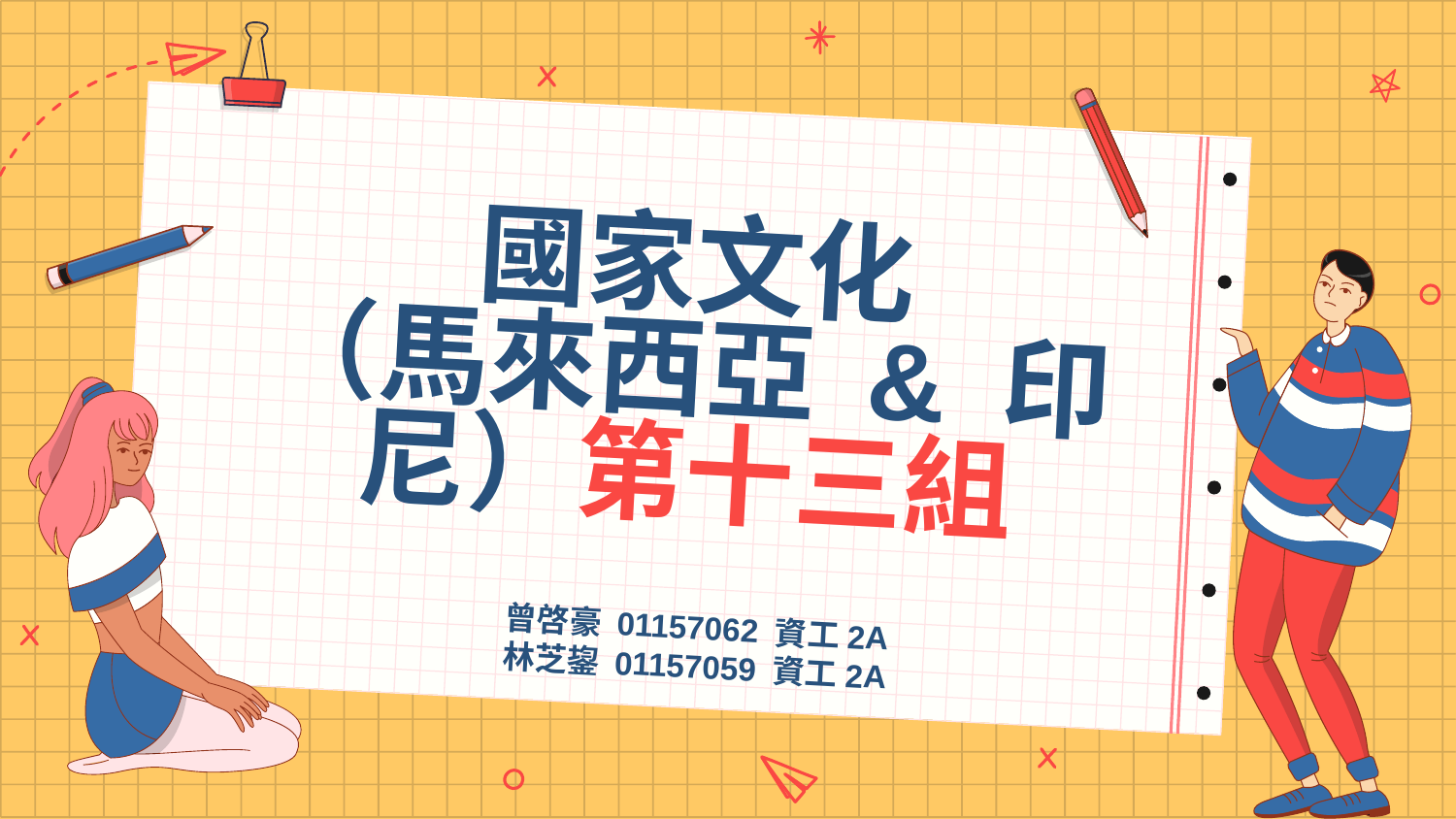

# 國家文化 （馬來西亞 & 印尼）第十三組

曾啓豪 01157062 資工2A
林芝鋆 01157059 資工2A